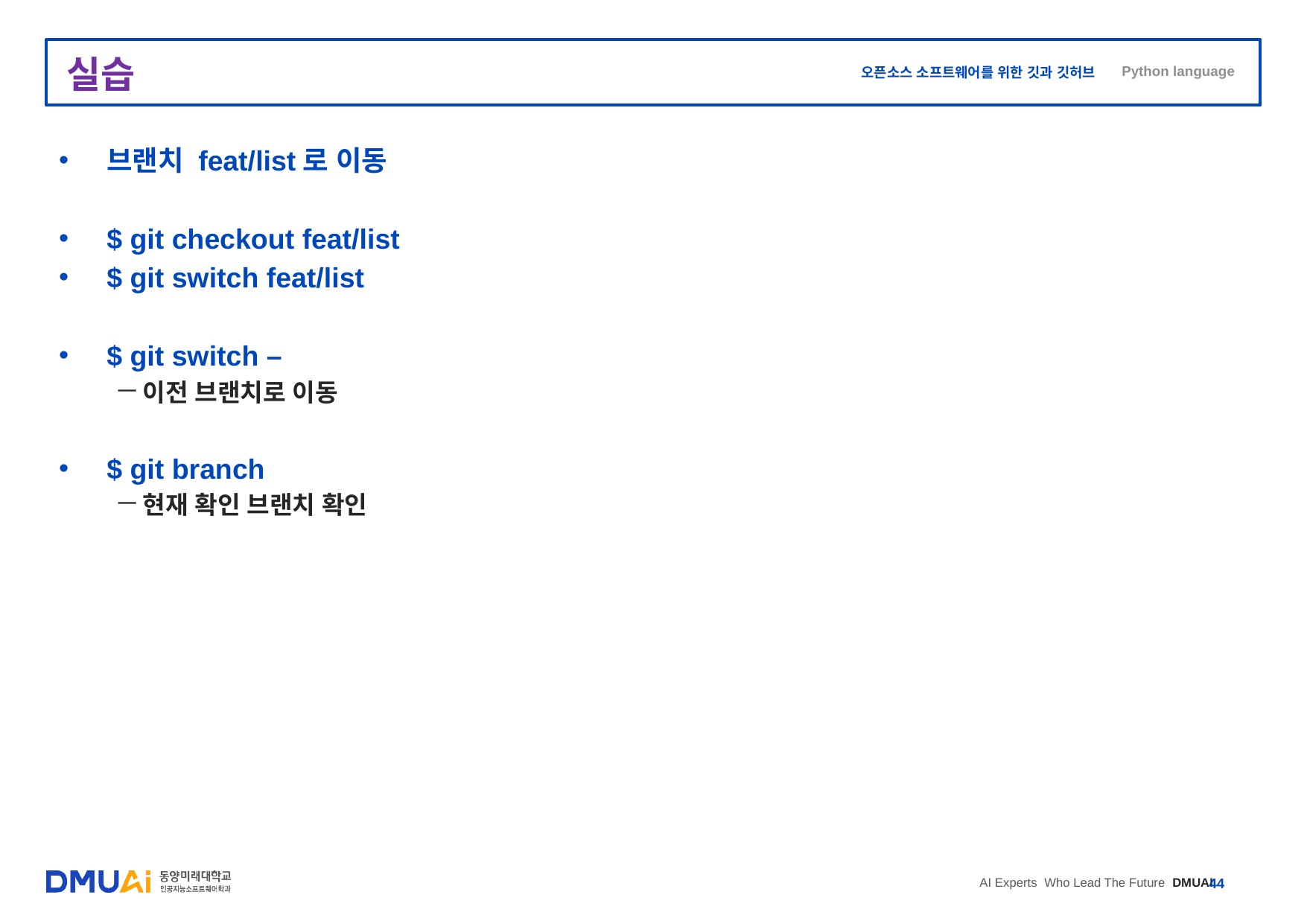

# 실습
브랜치 feat/list로 이동

$ git checkout feat/list
$ git switch feat/list

$ git switch –
이전 브랜치로 이동

$ git branch
현재 확인 브랜치 확인